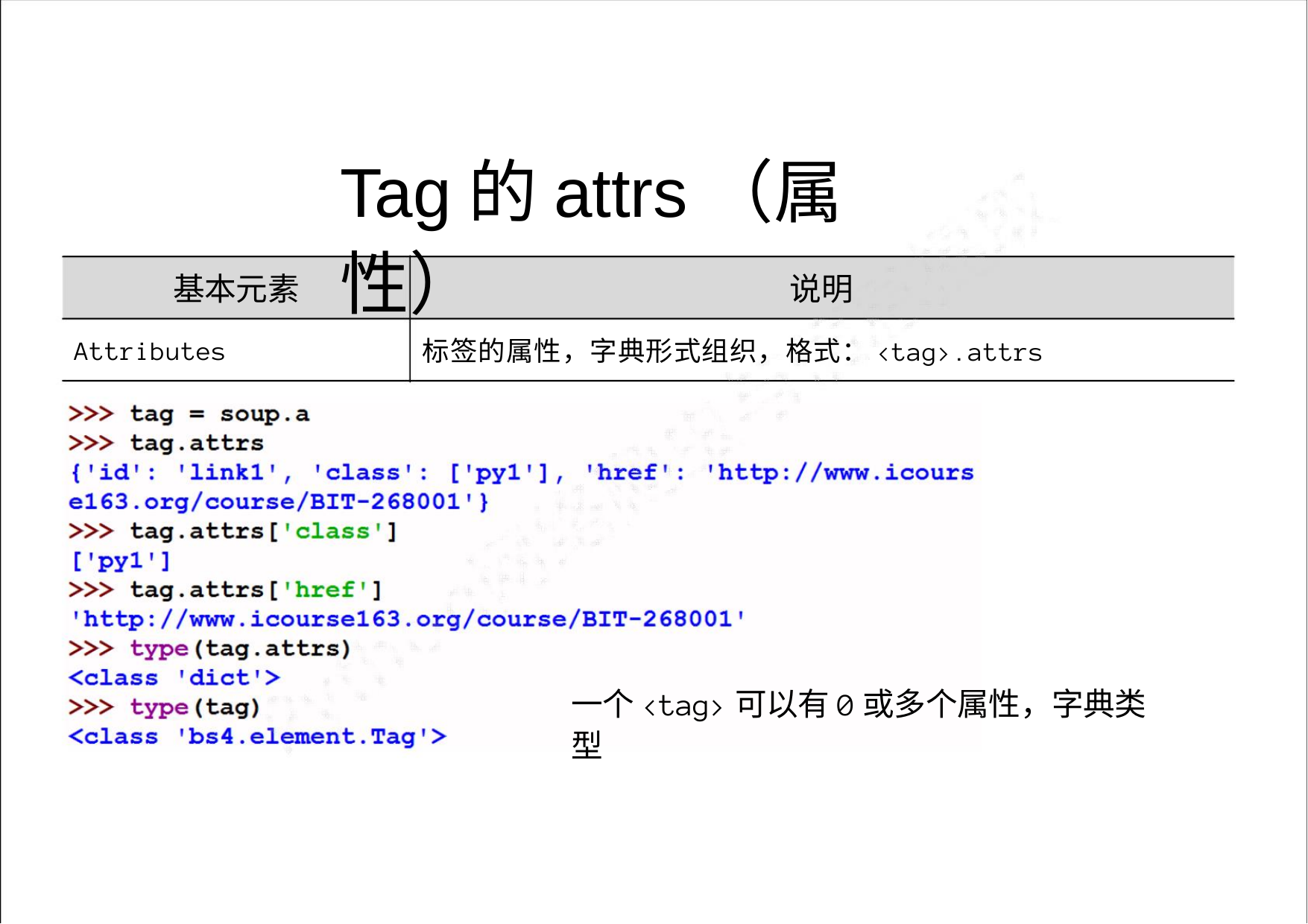

Tag的attrs（属性）
基本元素
说明
标签的属性，字典形式组织，格式：<tag>.attrs
Attributes
一个<tag>可以有0或多个属性，字典类型